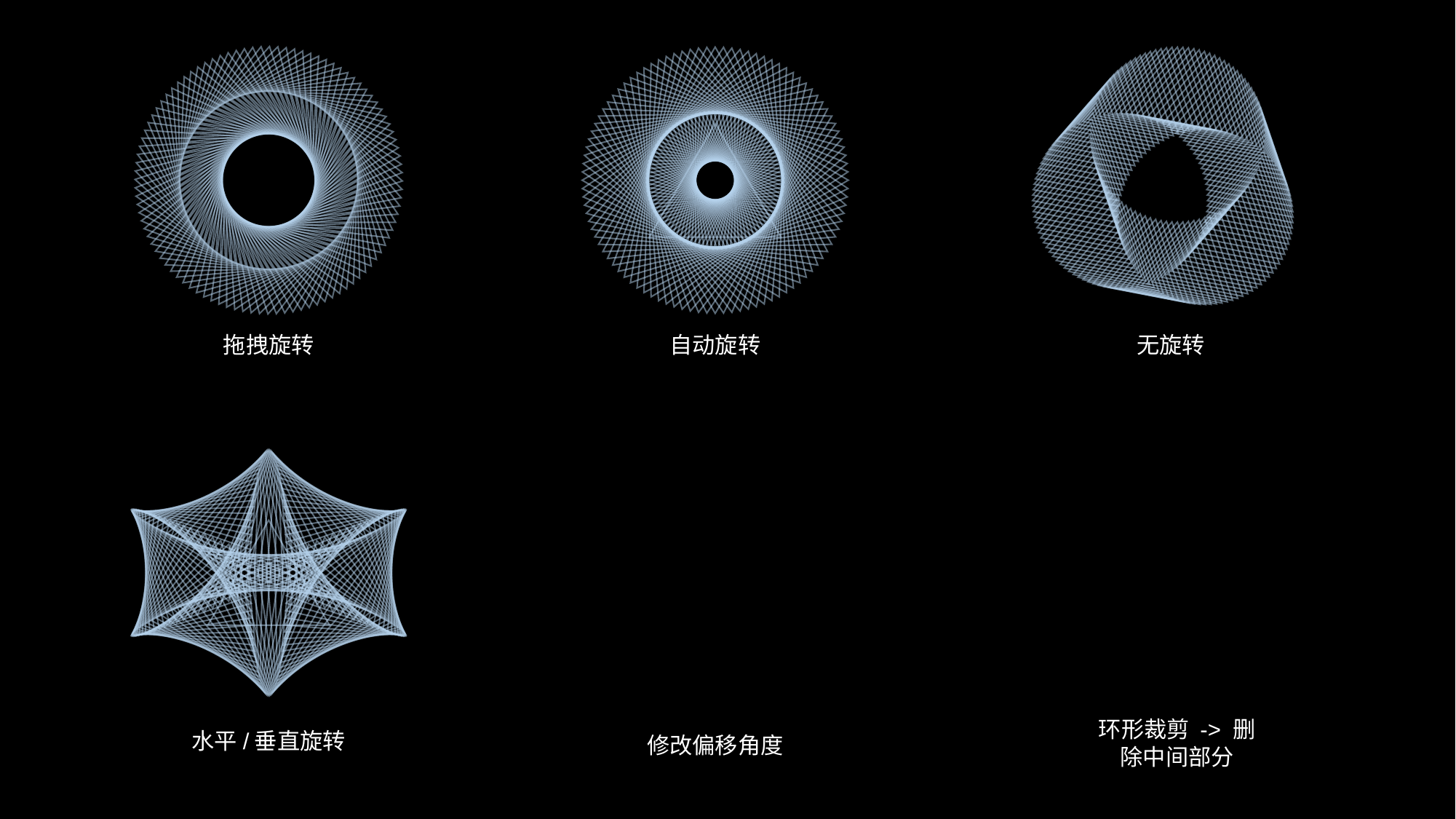

拖拽旋转
自动旋转
无旋转

环形裁剪 -> 删除中间部分
水平/垂直旋转
修改偏移角度